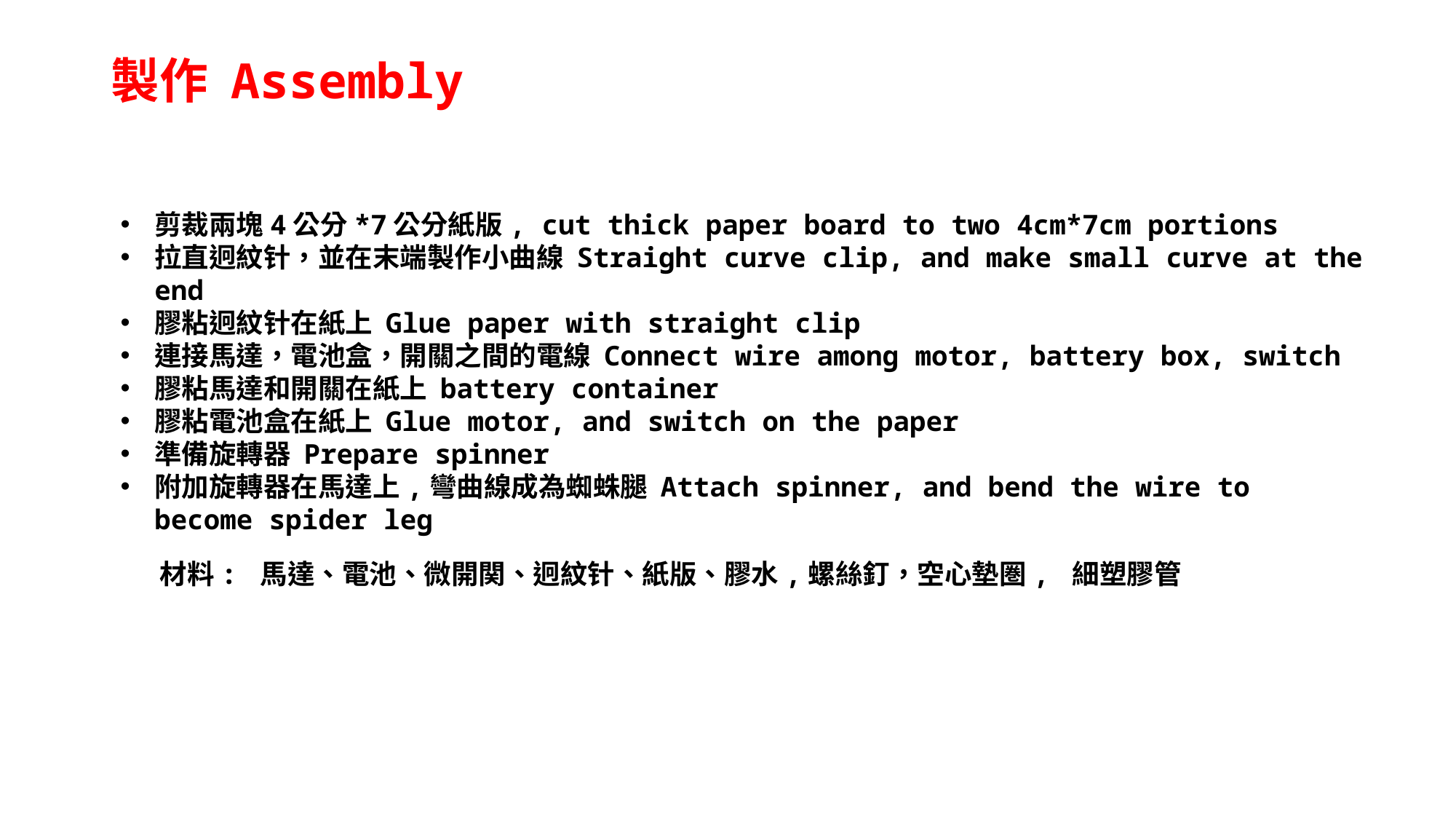

# 製作 Assembly
剪裁兩塊4公分*7公分紙版, cut thick paper board to two 4cm*7cm portions
拉直迥紋针，並在末端製作小曲線 Straight curve clip, and make small curve at the end
膠粘迥紋针在紙上 Glue paper with straight clip
連接馬達，電池盒，開關之間的電線 Connect wire among motor, battery box, switch
膠粘馬達和開關在紙上 battery container
膠粘電池盒在紙上 Glue motor, and switch on the paper
準備旋轉器 Prepare spinner
附加旋轉器在馬達上,彎曲線成為蜘蛛腿 Attach spinner, and bend the wire to become spider leg

材料: 馬達、電池、微開関、迥紋针、紙版、膠水,螺絲釘，空心墊圏, 細塑膠管